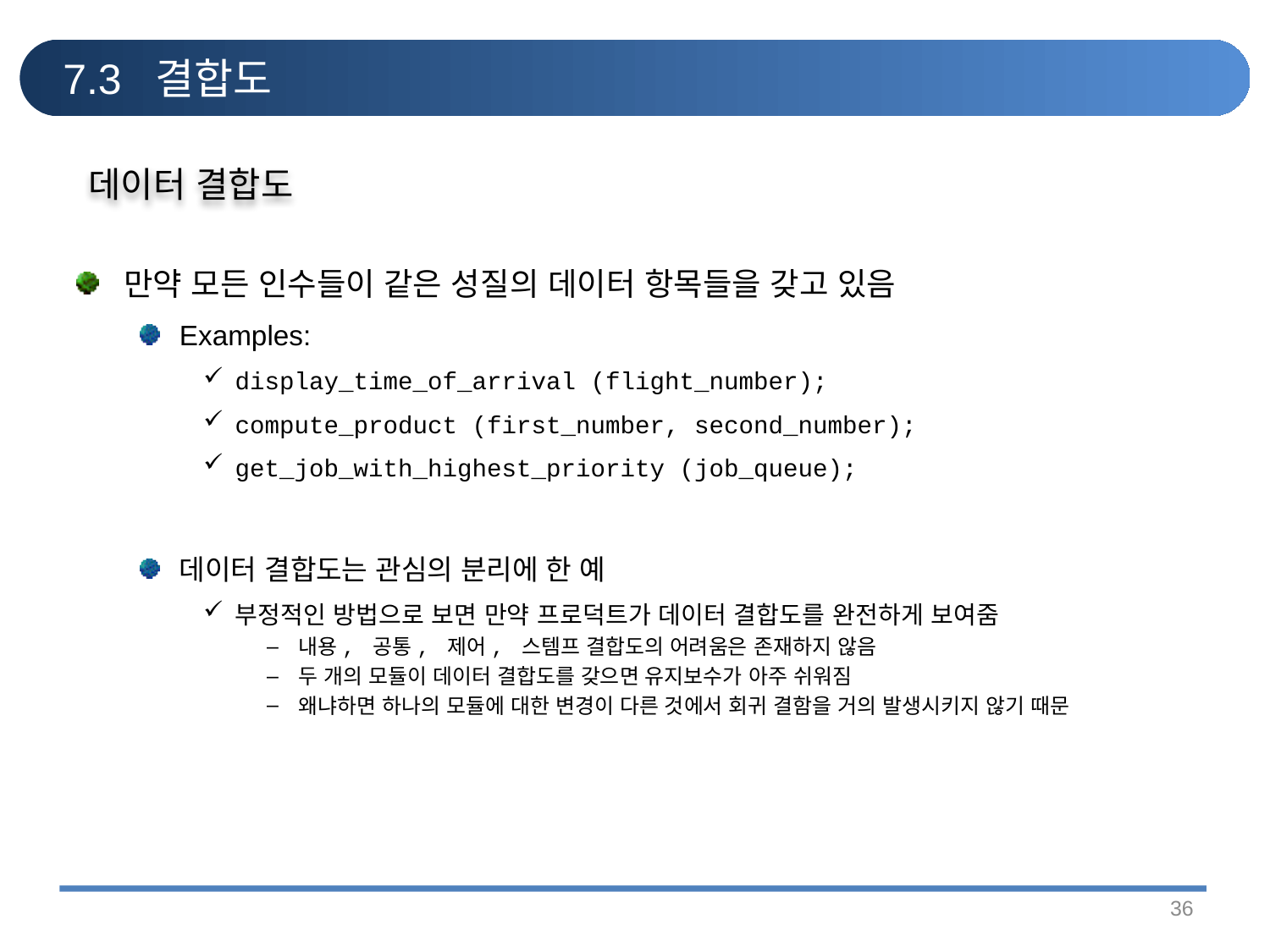

# 7.3  결합도
데이터 결합도
만약 모든 인수들이 같은 성질의 데이터 항목들을 갖고 있음
Examples:
display_time_of_arrival (flight_number);
compute_product (first_number, second_number);
get_job_with_highest_priority (job_queue);

데이터 결합도는 관심의 분리에 한 예
부정적인 방법으로 보면 만약 프로덕트가 데이터 결합도를 완전하게 보여줌
내용, 공통, 제어, 스템프 결합도의 어려움은 존재하지 않음
두 개의 모듈이 데이터 결합도를 갖으면 유지보수가 아주 쉬워짐
왜냐하면 하나의 모듈에 대한 변경이 다른 것에서 회귀 결함을 거의 발생시키지 않기 때문

36